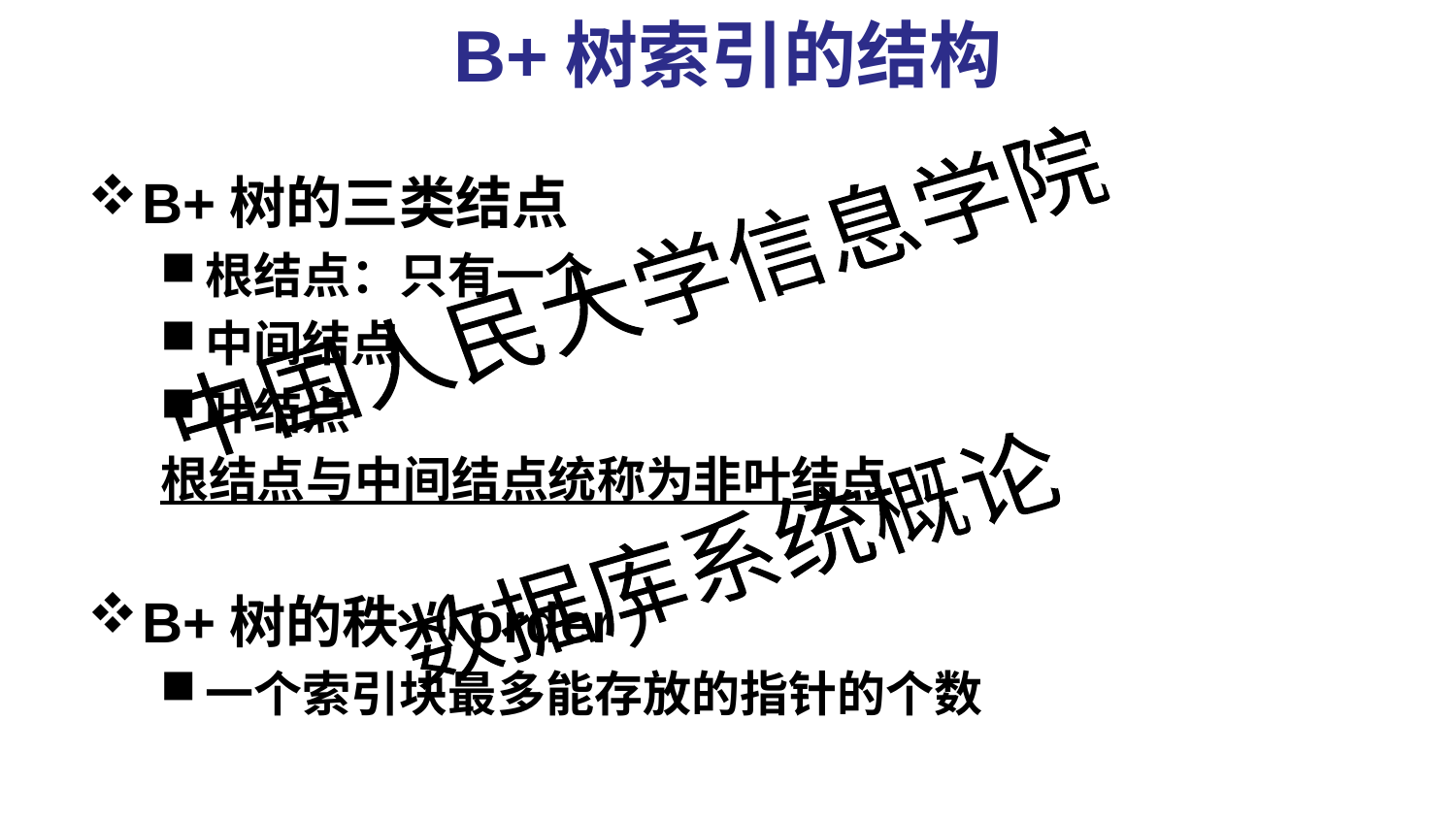

116
# B+树索引的结构
B+树的三类结点
根结点：只有一个
中间结点
叶结点
根结点与中间结点统称为非叶结点

B+树的秩（order）
一个索引块最多能存放的指针的个数